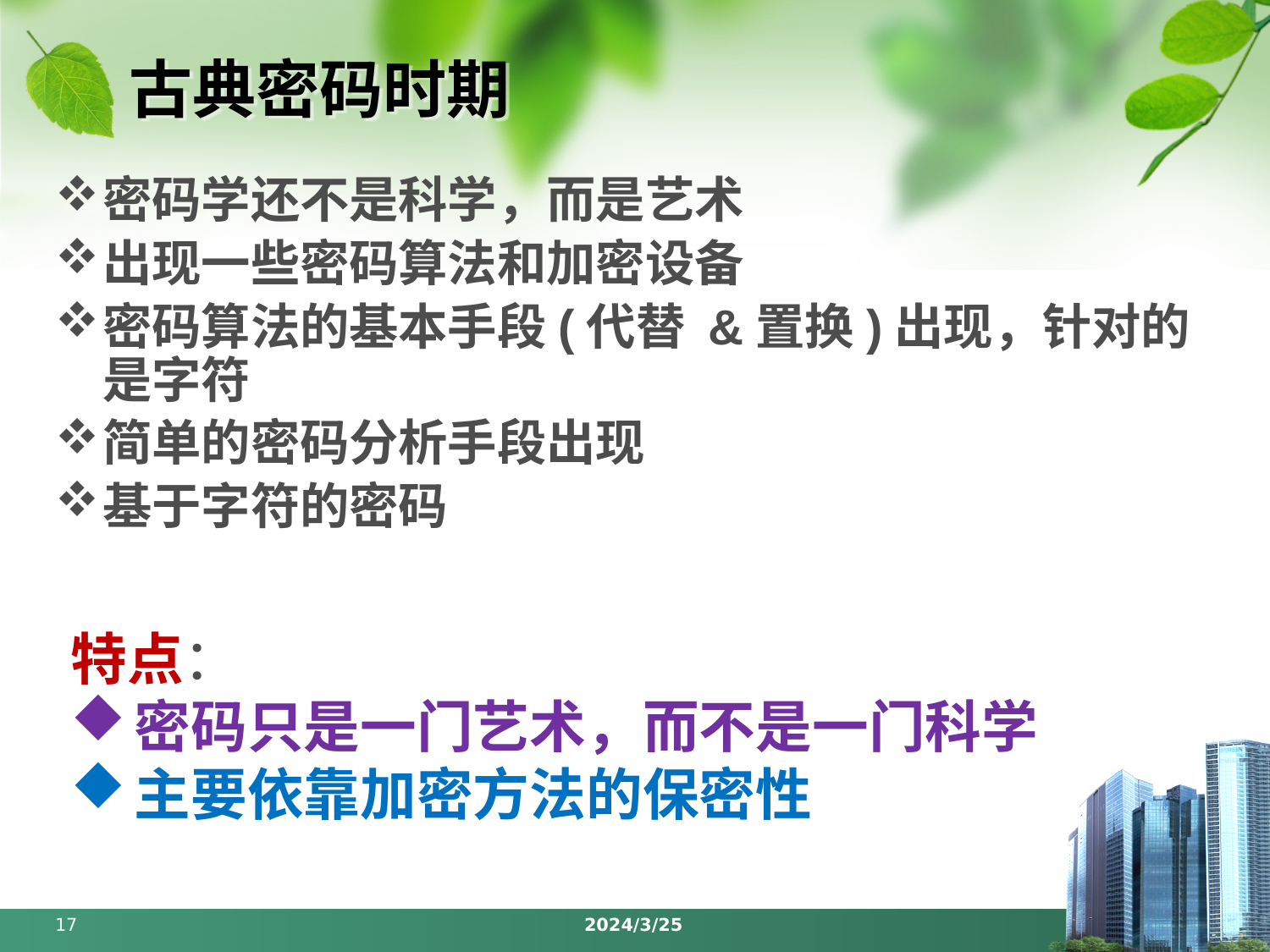

# 古典密码时期
密码学还不是科学，而是艺术
出现一些密码算法和加密设备
密码算法的基本手段(代替 &置换)出现，针对的是字符
简单的密码分析手段出现
基于字符的密码

特点：
密码只是一门艺术，而不是一门科学
主要依靠加密方法的保密性
17
2024/3/25